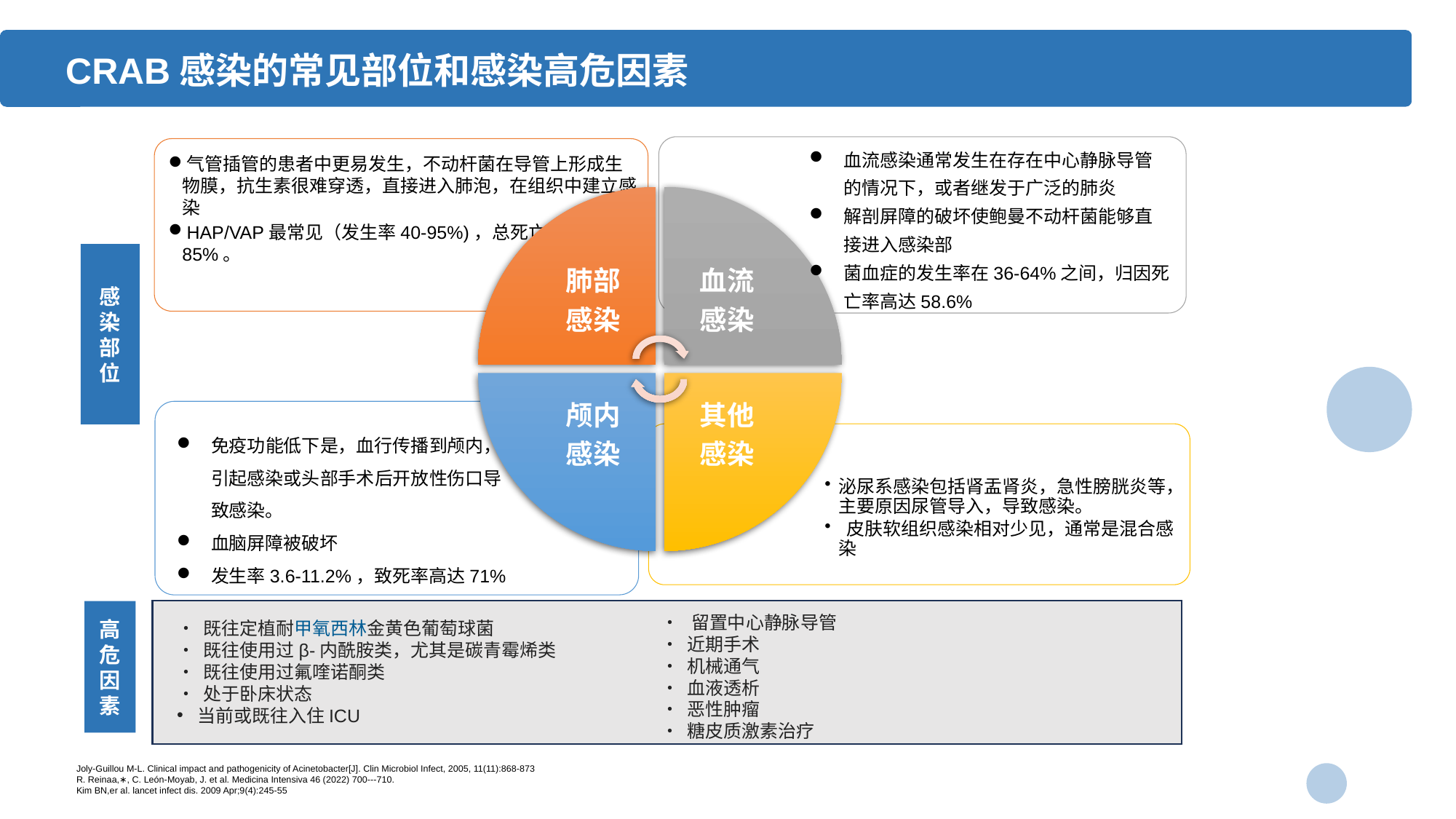

CRAB感染的常见部位和感染高危因素
血流感染通常发生在存在中心静脉导管的情况下，或者继发于广泛的肺炎
解剖屏障的破坏使鲍曼不动杆菌能够直接进入感染部
菌血症的发生率在36-64%之间，归因死亡率高达58.6%
泌尿系感染包括肾盂肾炎，急性膀胱炎等，主要原因尿管导入，导致感染。
 皮肤软组织感染相对少见，通常是混合感染

气管插管的患者中更易发生，不动杆菌在导管上形成生物膜，抗生素很难穿透，直接进入肺泡，在组织中建立感染
HAP/VAP最常见（发生率40-95%)，总死亡率的为45-85%。
肺部
感染
血流
感染
其他
感染
颅内
感染
感染部位
免疫功能低下是，血行传播到颅内，引起感染或头部手术后开放性伤口导致感染。
血脑屏障被破坏
发生率3.6-11.2%，致死率高达71%

高危因素
•  留置中⼼静脉导管
• 近期⼿术
• 机械通⽓
• ⾎液透析
• 恶性肿瘤
• 糖⽪质激素治疗
• 既往定植耐甲氧西林⾦黄⾊葡萄球菌
• 既往使⽤过β-内酰胺类，尤其是碳青霉烯类
• 既往使⽤过氟喹诺酮类
• 处于卧床状态
当前或既往⼊住ICU
Joly-Guillou M-L. Clinical impact and pathogenicity of Acinetobacter[J]. Clin Microbiol Infect, 2005, 11(11):868-873
R. Reinaa,∗, C. León-Moyab, J. et al. Medicina Intensiva 46 (2022) 700---710.
Kim BN,er al. lancet infect dis. 2009 Apr;9(4):245-55